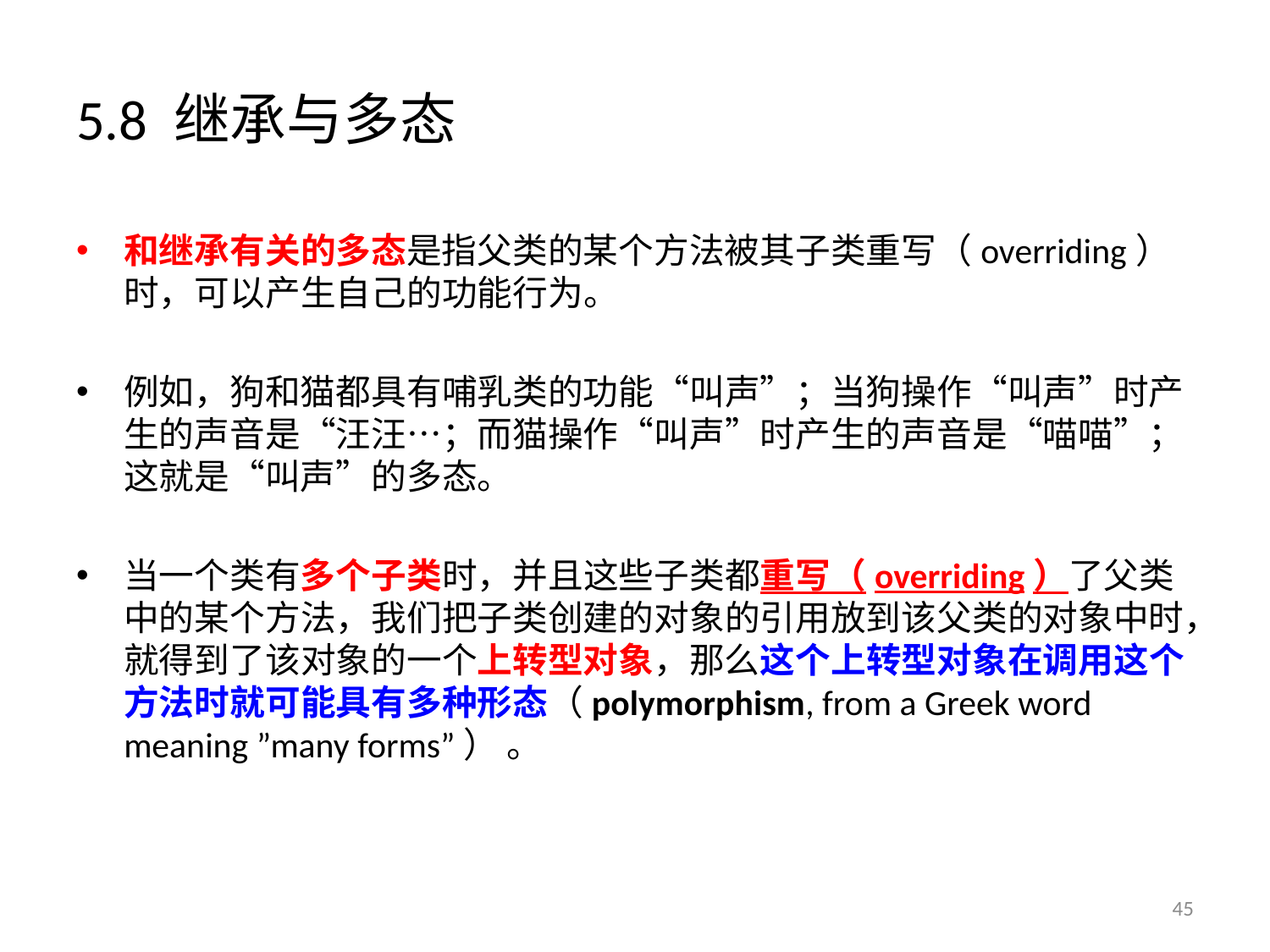

# 5.8 继承与多态
和继承有关的多态是指父类的某个方法被其子类重写（overriding）时，可以产生自己的功能行为。

例如，狗和猫都具有哺乳类的功能“叫声”；当狗操作“叫声”时产生的声音是“汪汪…；而猫操作“叫声”时产生的声音是“喵喵”；这就是“叫声”的多态。

当一个类有多个子类时，并且这些子类都重写（overriding）了父类中的某个方法，我们把子类创建的对象的引用放到该父类的对象中时，就得到了该对象的一个上转型对象，那么这个上转型对象在调用这个方法时就可能具有多种形态（polymorphism, from a Greek word meaning ”many forms”） 。

45